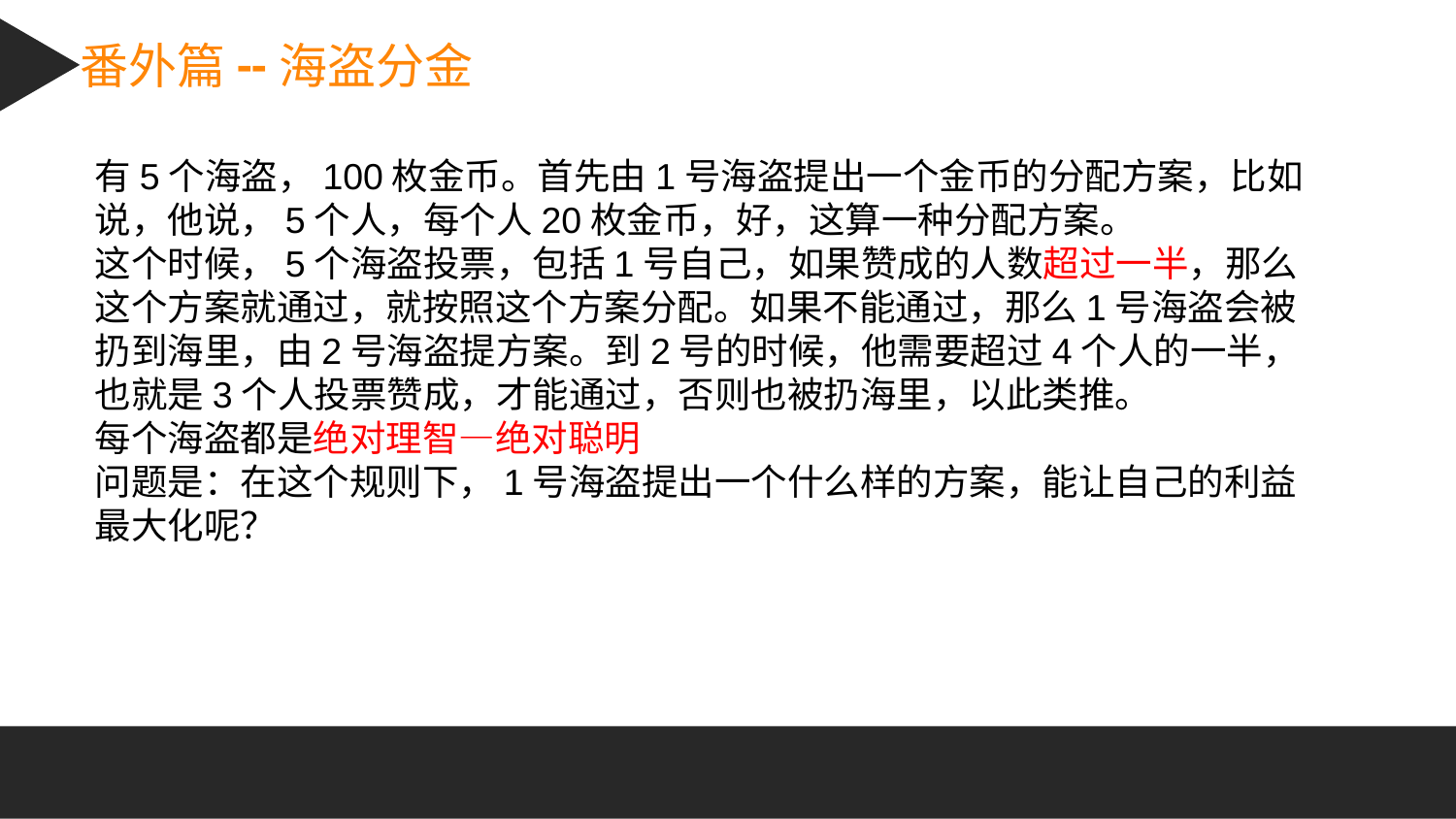

番外篇--海盗分金
有5个海盗，100枚金币。首先由1号海盗提出一个金币的分配方案，比如说，他说，5个人，每个人20枚金币，好，这算一种分配方案。
这个时候，5个海盗投票，包括1号自己，如果赞成的人数超过一半，那么这个方案就通过，就按照这个方案分配。如果不能通过，那么1号海盗会被扔到海里，由2号海盗提方案。到2号的时候，他需要超过4个人的一半，也就是3个人投票赞成，才能通过，否则也被扔海里，以此类推。
每个海盗都是绝对理智—绝对聪明
问题是：在这个规则下，1号海盗提出一个什么样的方案，能让自己的利益最大化呢？